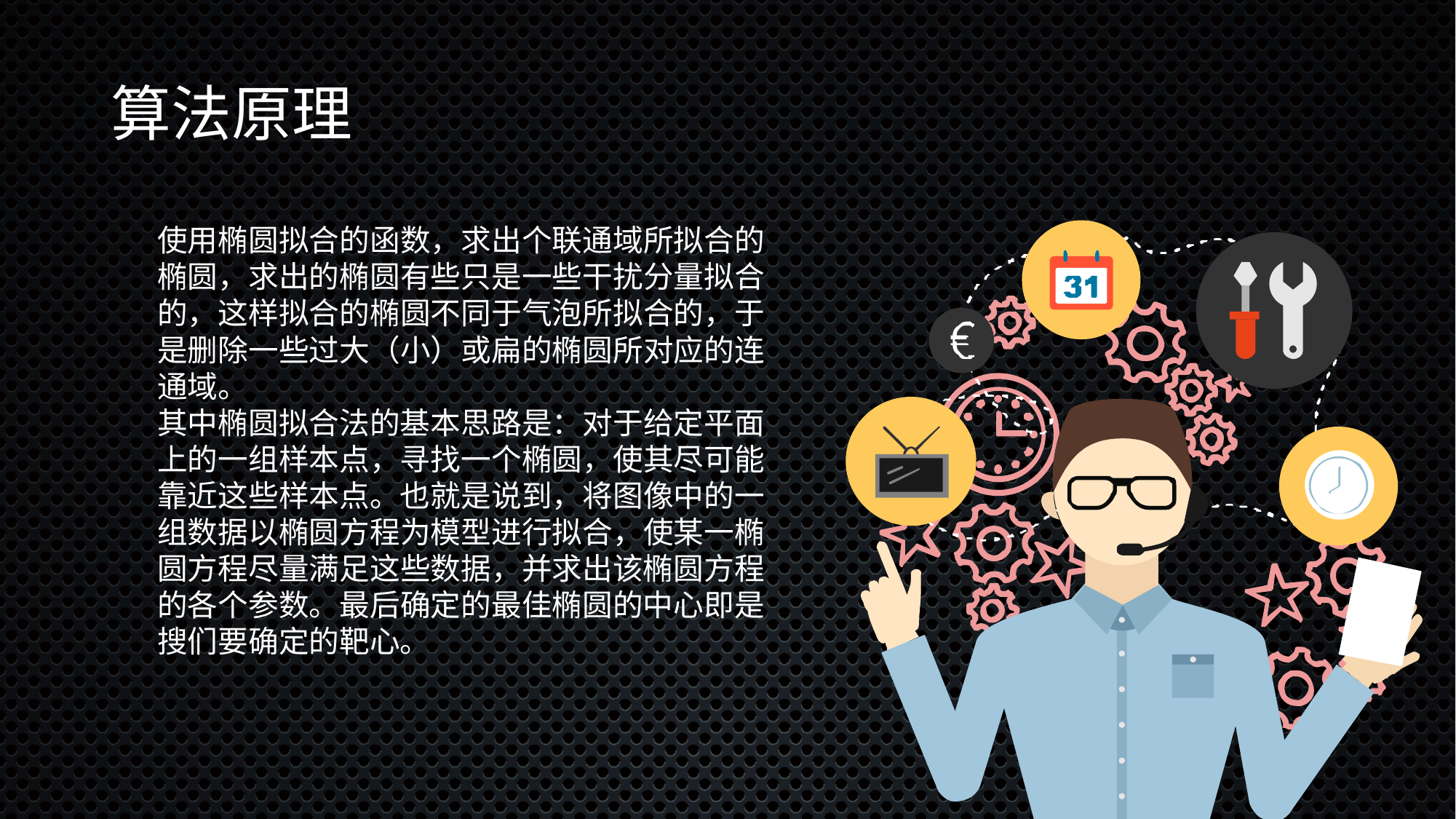

# 算法原理

使用椭圆拟合的函数，求出个联通域所拟合的椭圆，求出的椭圆有些只是一些干扰分量拟合的，这样拟合的椭圆不同于气泡所拟合的，于是删除一些过大（小）或扁的椭圆所对应的连通域。
其中椭圆拟合法的基本思路是：对于给定平面上的一组样本点，寻找一个椭圆，使其尽可能靠近这些样本点。也就是说到，将图像中的一组数据以椭圆方程为模型进行拟合，使某一椭圆方程尽量满足这些数据，并求出该椭圆方程的各个参数。最后确定的最佳椭圆的中心即是搜们要确定的靶心。